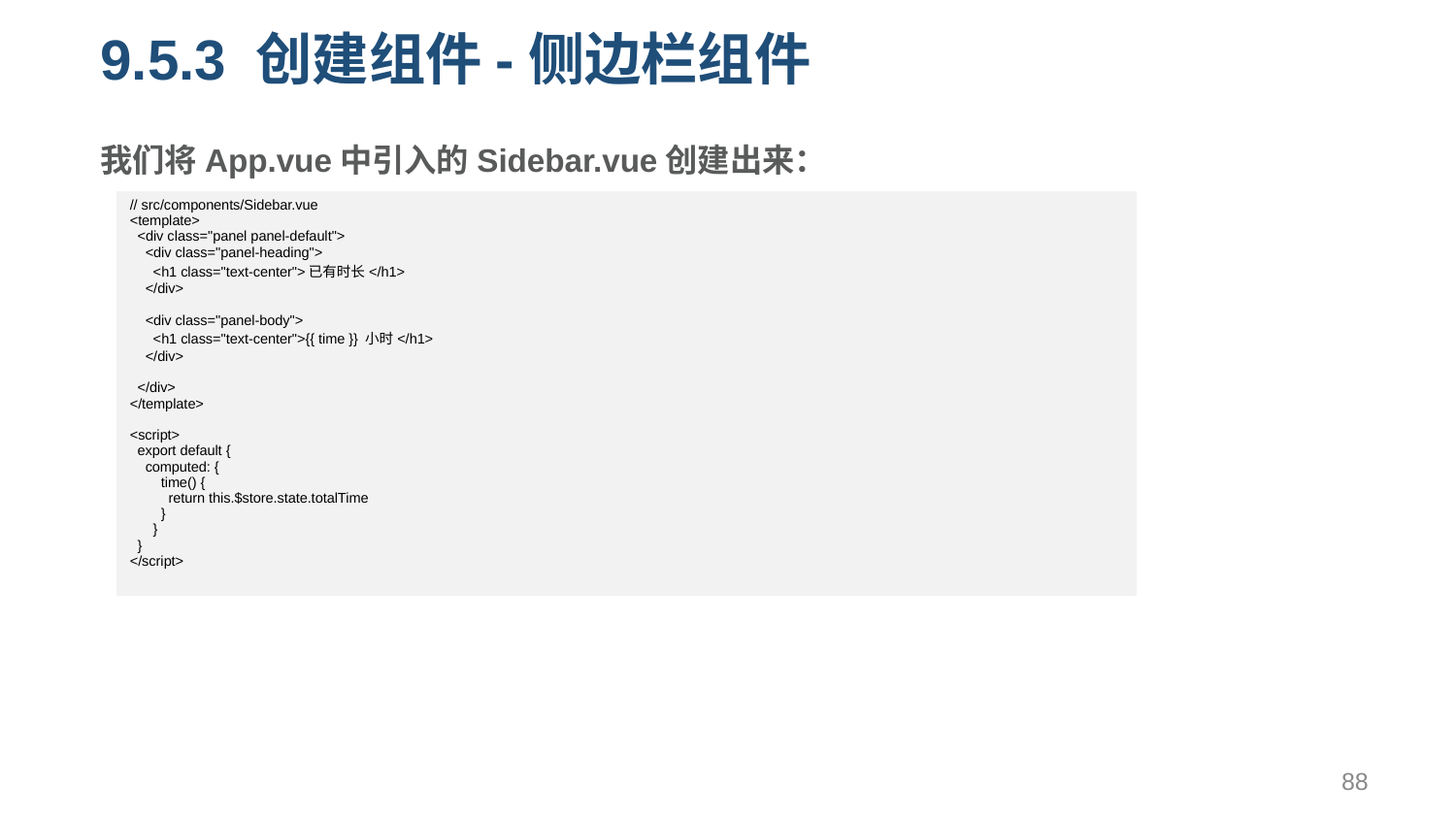

# 9.5.3 创建组件-侧边栏组件
我们将App.vue中引入的Sidebar.vue创建出来：

| // src/components/Sidebar.vue <template> <div class="panel panel-default"> <div class="panel-heading"> <h1 class="text-center">已有时长</h1> </div> <div class="panel-body"> <h1 class="text-center">{{ time }} 小时</h1> </div> </div> </template> <script> export default { computed: { time() { return this.$store.state.totalTime } } } </script> |
| --- |
88